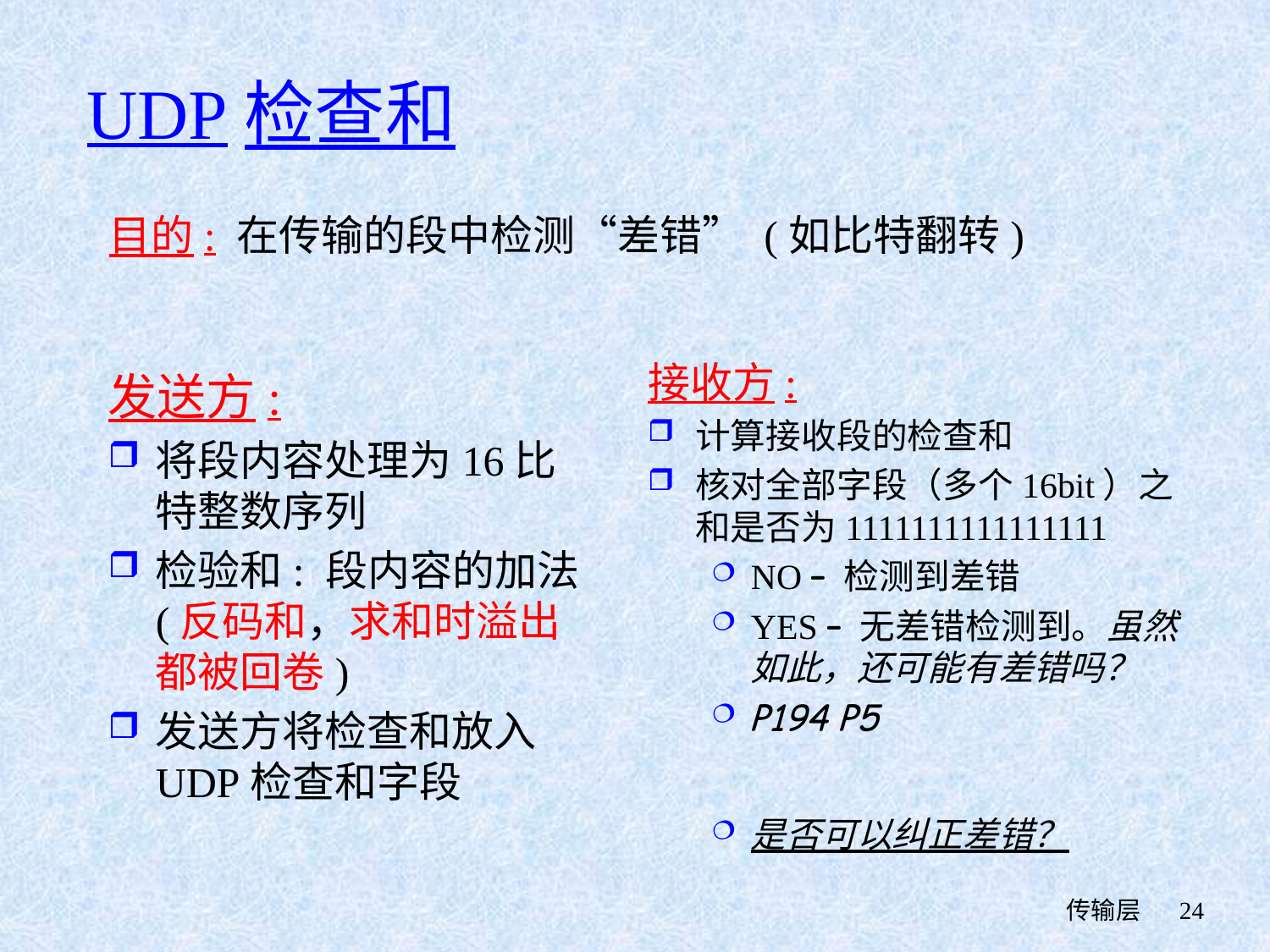

# UDP检查和
目的: 在传输的段中检测“差错” (如比特翻转)

接收方:
计算接收段的检查和
核对全部字段（多个16bit）之和是否为1111111111111111
NO – 检测到差错
YES – 无差错检测到。虽然如此，还可能有差错吗？
P194 P5

是否可以纠正差错？
发送方:
将段内容处理为16比特整数序列
检验和: 段内容的加法(反码和，求和时溢出都被回卷)
发送方将检查和放入UDP检查和字段

 传输层
24